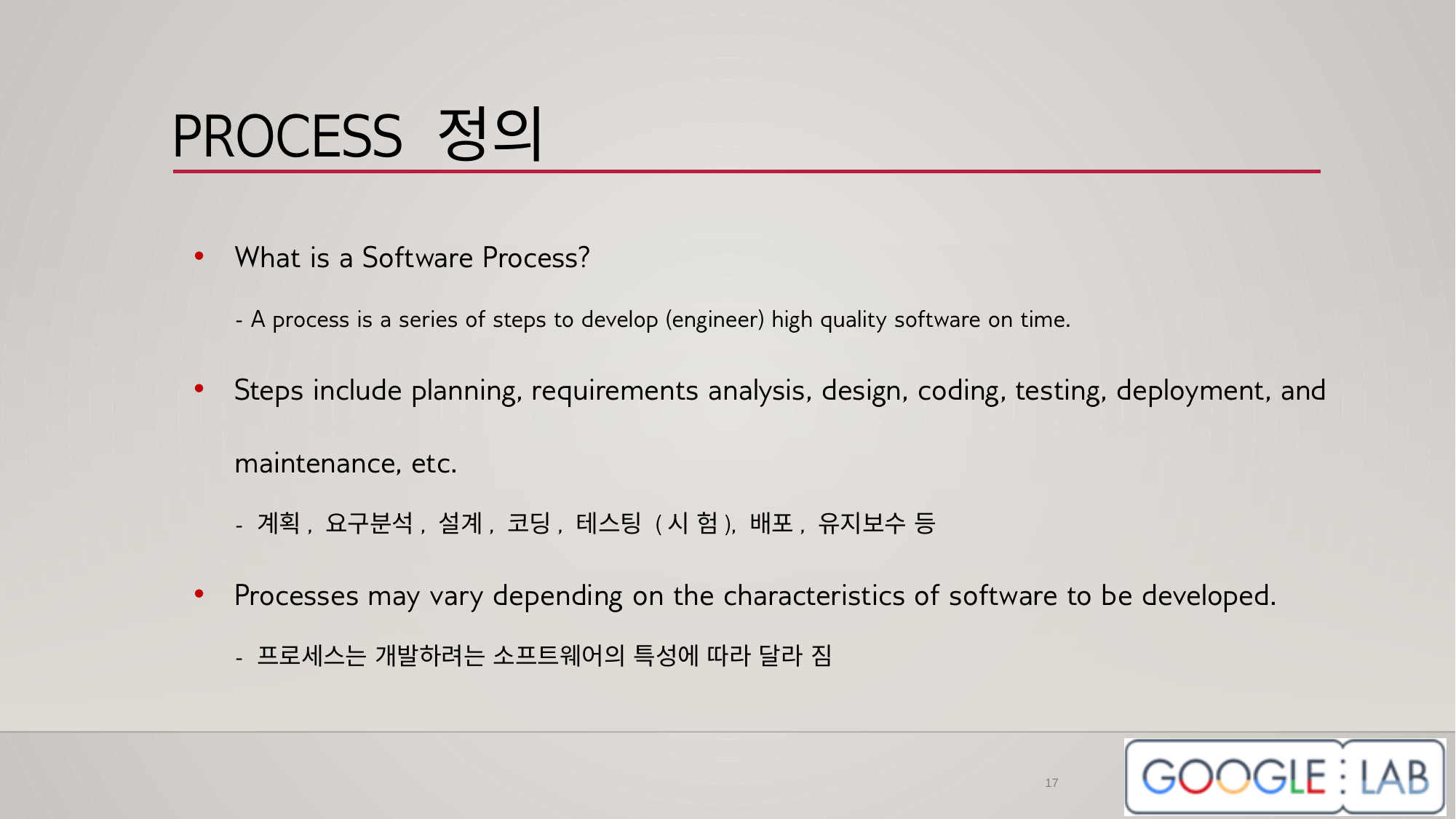

# PROCESS 정의
What is a Software Process?
- A process is a series of steps to develop (engineer) high quality software on time.
Steps include planning, requirements analysis, design, coding, testing, deployment, and maintenance, etc.
- 계획, 요구분석, 설계, 코딩, 테스팅 (시 험), 배포, 유지보수 등
Processes may vary depending on the characteristics of software to be developed.
- 프로세스는 개발하려는 소프트웨어의 특성에 따라 달라 짐

17